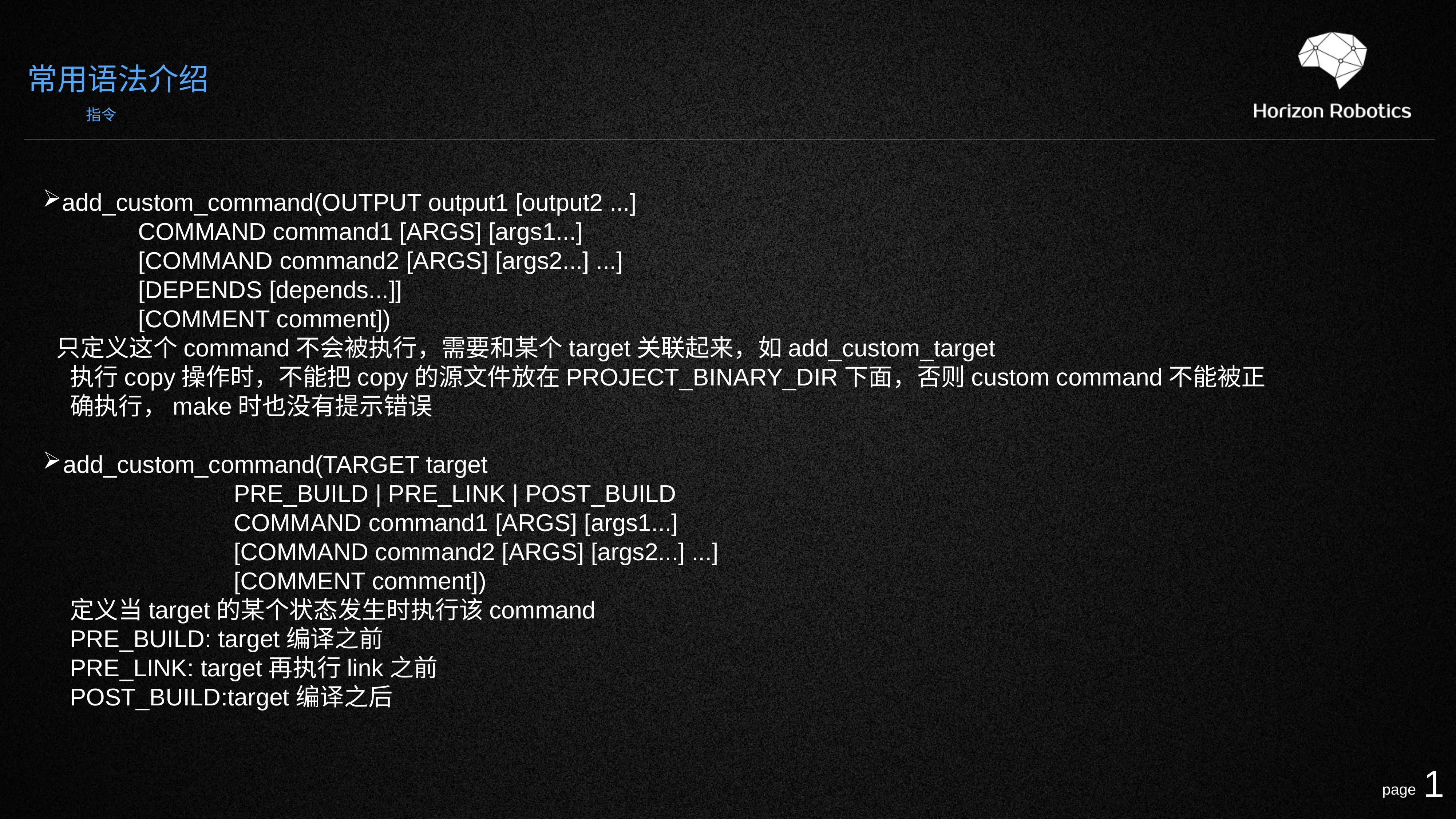

常用语法介绍
指令

add_custom_command(OUTPUT output1 [output2 ...]
COMMAND command1 [ARGS] [args1...]
[COMMAND command2 [ARGS] [args2...] ...]
[DEPENDS [depends...]]
[COMMENT comment])
只定义这个command不会被执行，需要和某个target关联起来，如add_custom_target
执行copy操作时，不能把copy的源文件放在PROJECT_BINARY_DIR下面，否则custom command不能被正确执行，make时也没有提示错误

add_custom_command(TARGET target
PRE_BUILD | PRE_LINK | POST_BUILD
COMMAND command1 [ARGS] [args1...]
[COMMAND command2 [ARGS] [args2...] ...]
[COMMENT comment])
定义当target的某个状态发生时执行该command
PRE_BUILD: target编译之前
PRE_LINK: target再执行link之前
POST_BUILD:target编译之后
1
page